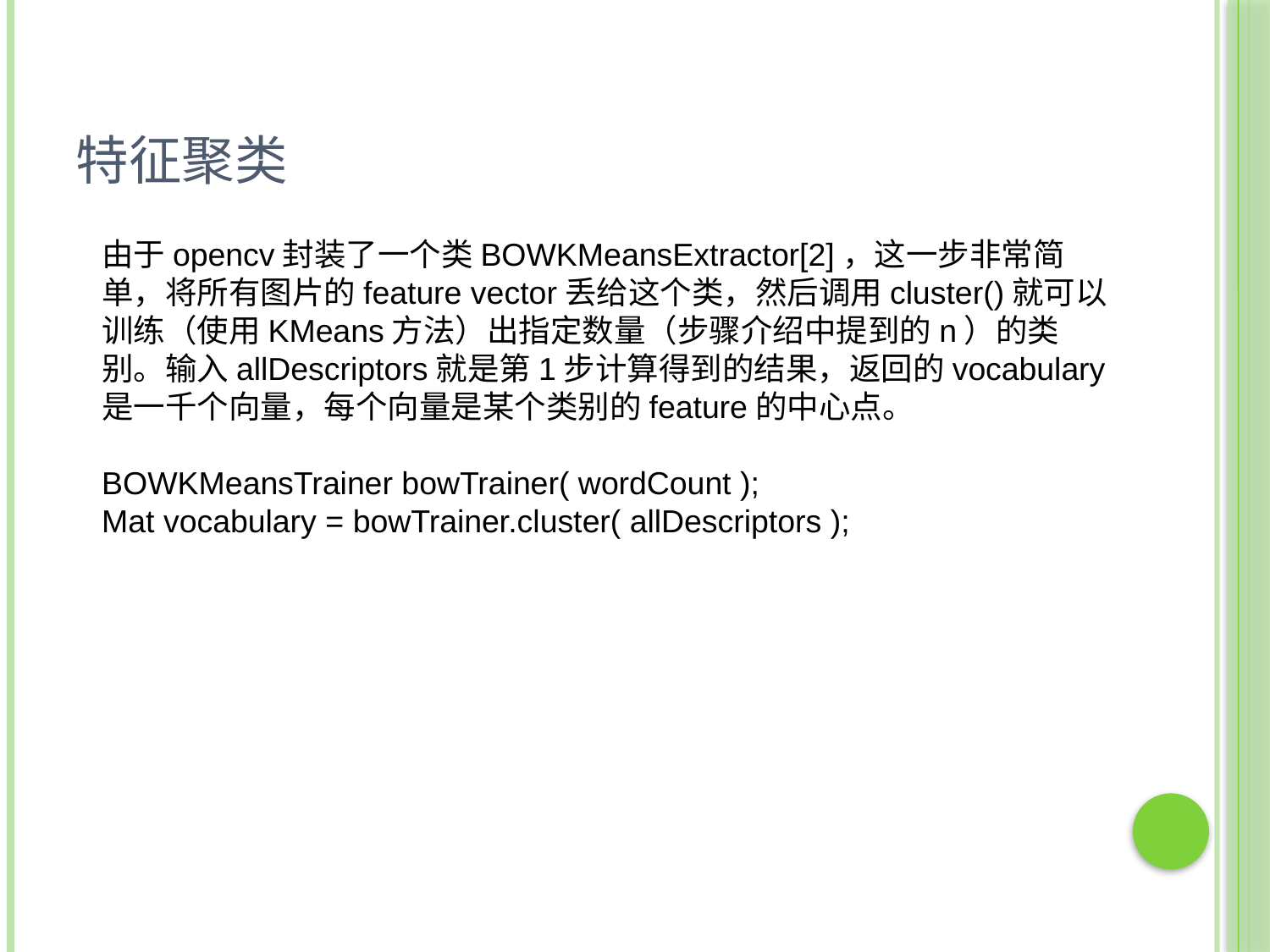

# 特征聚类
由于opencv封装了一个类BOWKMeansExtractor[2]，这一步非常简单，将所有图片的feature vector丢给这个类，然后调用cluster()就可以训练（使用KMeans方法）出指定数量（步骤介绍中提到的n）的类别。输入allDescriptors就是第1步计算得到的结果，返回的vocabulary是一千个向量，每个向量是某个类别的feature的中心点。
BOWKMeansTrainer bowTrainer( wordCount ); 
Mat vocabulary = bowTrainer.cluster( allDescriptors );